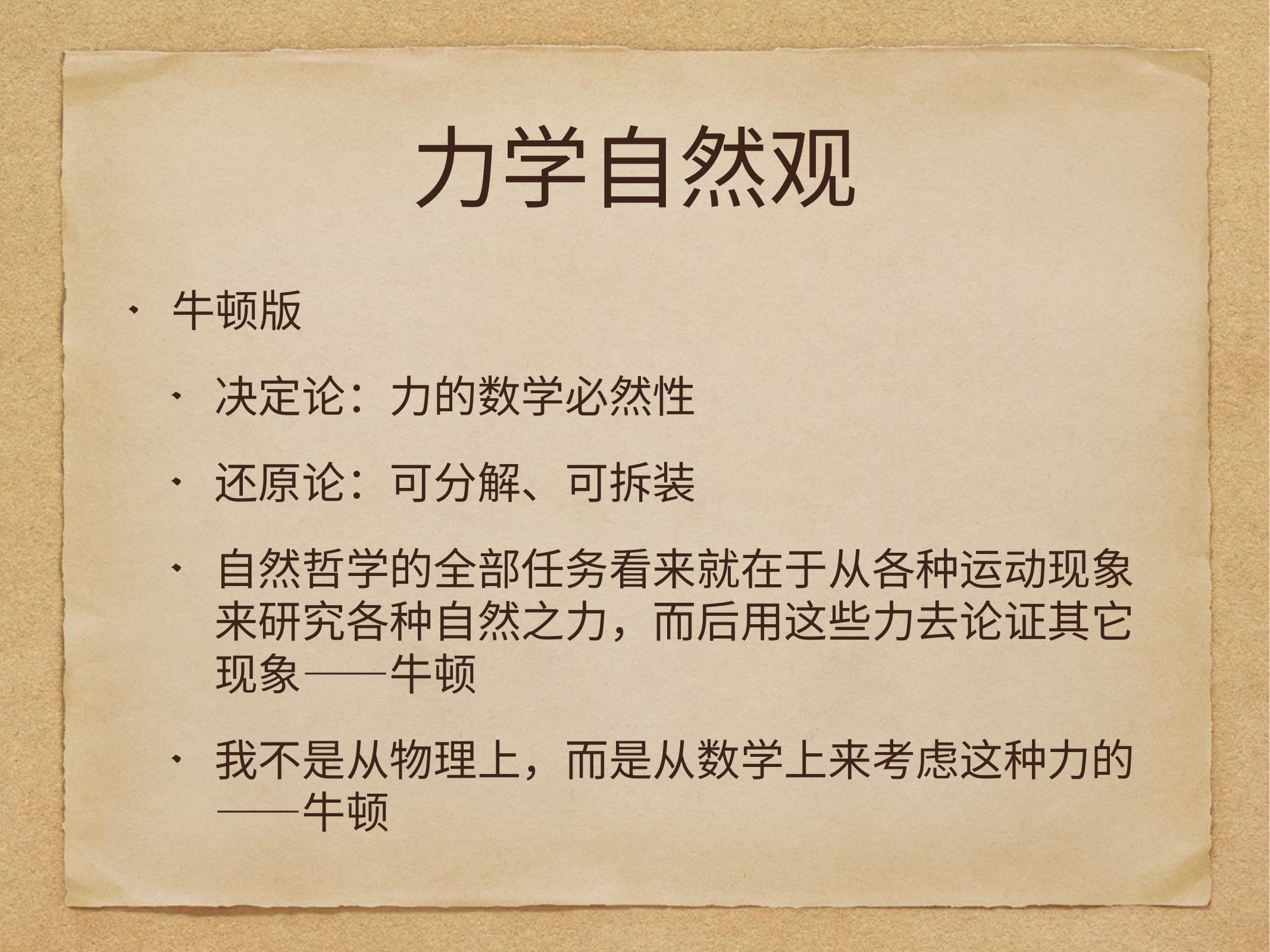

# 力学自然观
牛顿版
决定论：力的数学必然性
还原论：可分解、可拆装
自然哲学的全部任务看来就在于从各种运动现象来研究各种自然之力，而后用这些力去论证其它现象——牛顿
我不是从物理上，而是从数学上来考虑这种力的——牛顿